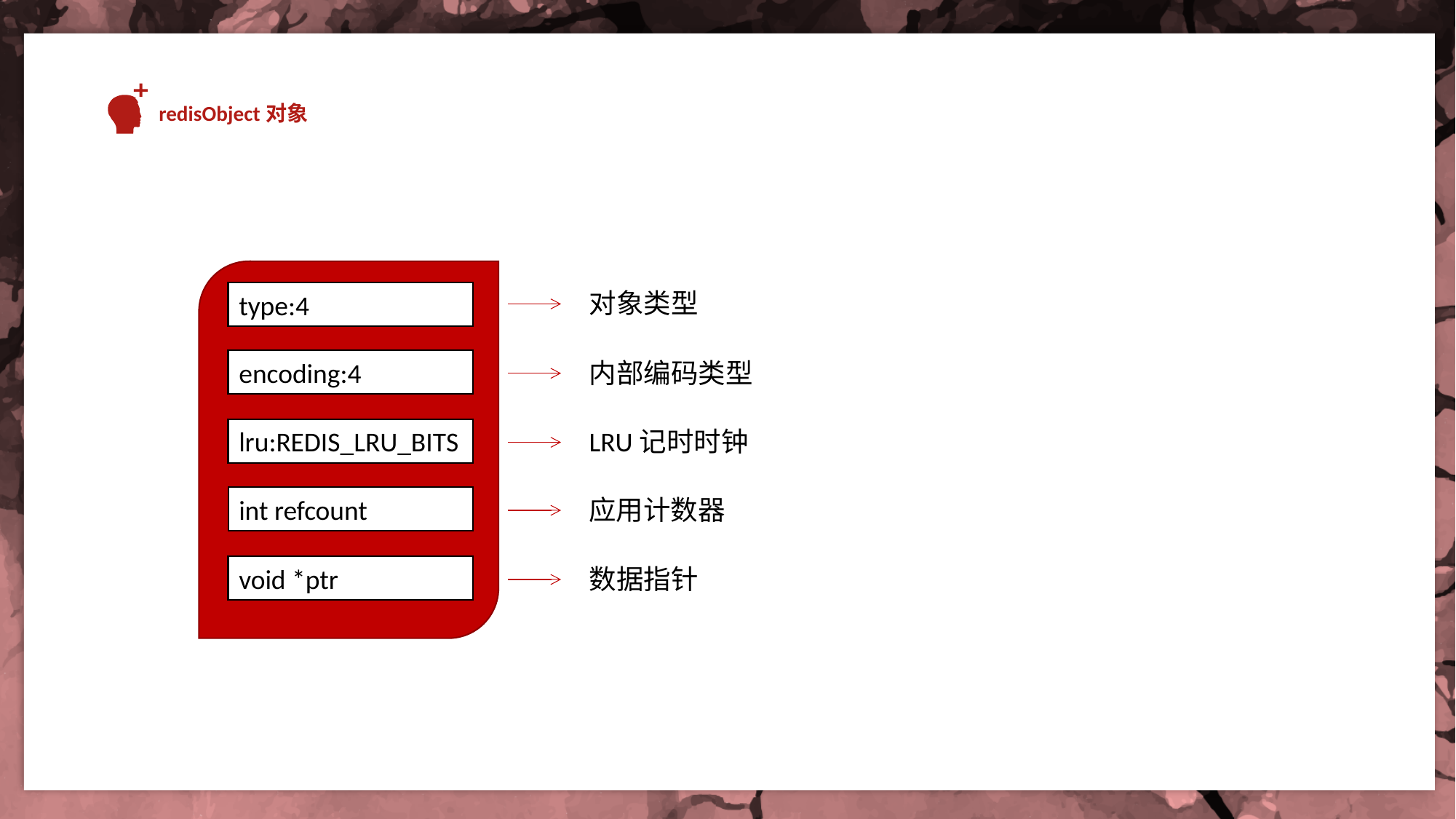

redisObject对象

对象类型
type:4
encoding:4
内部编码类型
lru:REDIS_LRU_BITS
LRU记时时钟
int refcount
应用计数器
void *ptr
数据指针